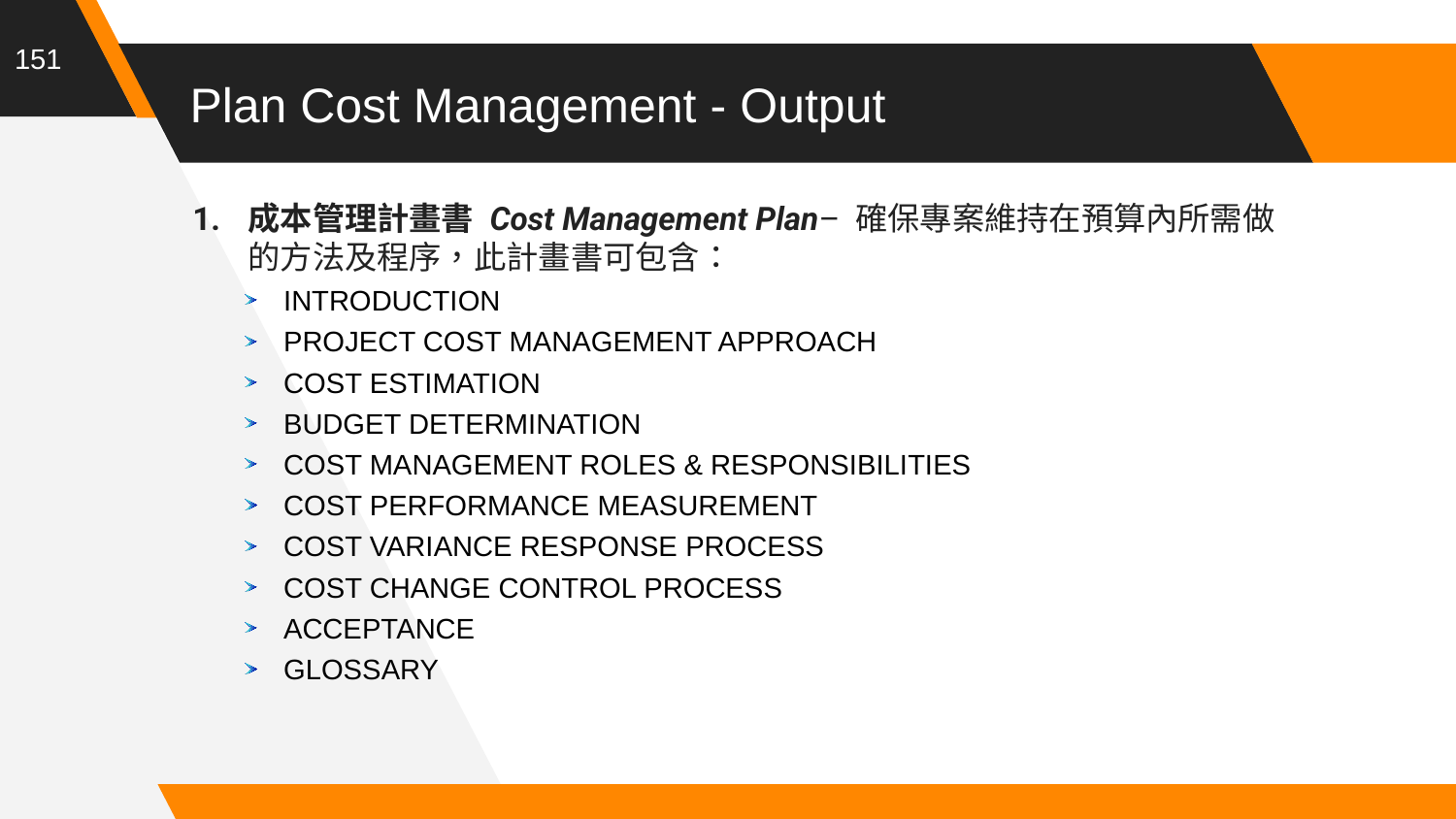

151
# Plan Cost Management - Output
成本管理計畫書 Cost Management Plan– 確保專案維持在預算內所需做的方法及程序，此計畫書可包含：
INTRODUCTION
PROJECT COST MANAGEMENT APPROACH
COST ESTIMATION
BUDGET DETERMINATION
COST MANAGEMENT ROLES & RESPONSIBILITIES
COST PERFORMANCE MEASUREMENT
COST VARIANCE RESPONSE PROCESS
COST CHANGE CONTROL PROCESS
ACCEPTANCE
GLOSSARY